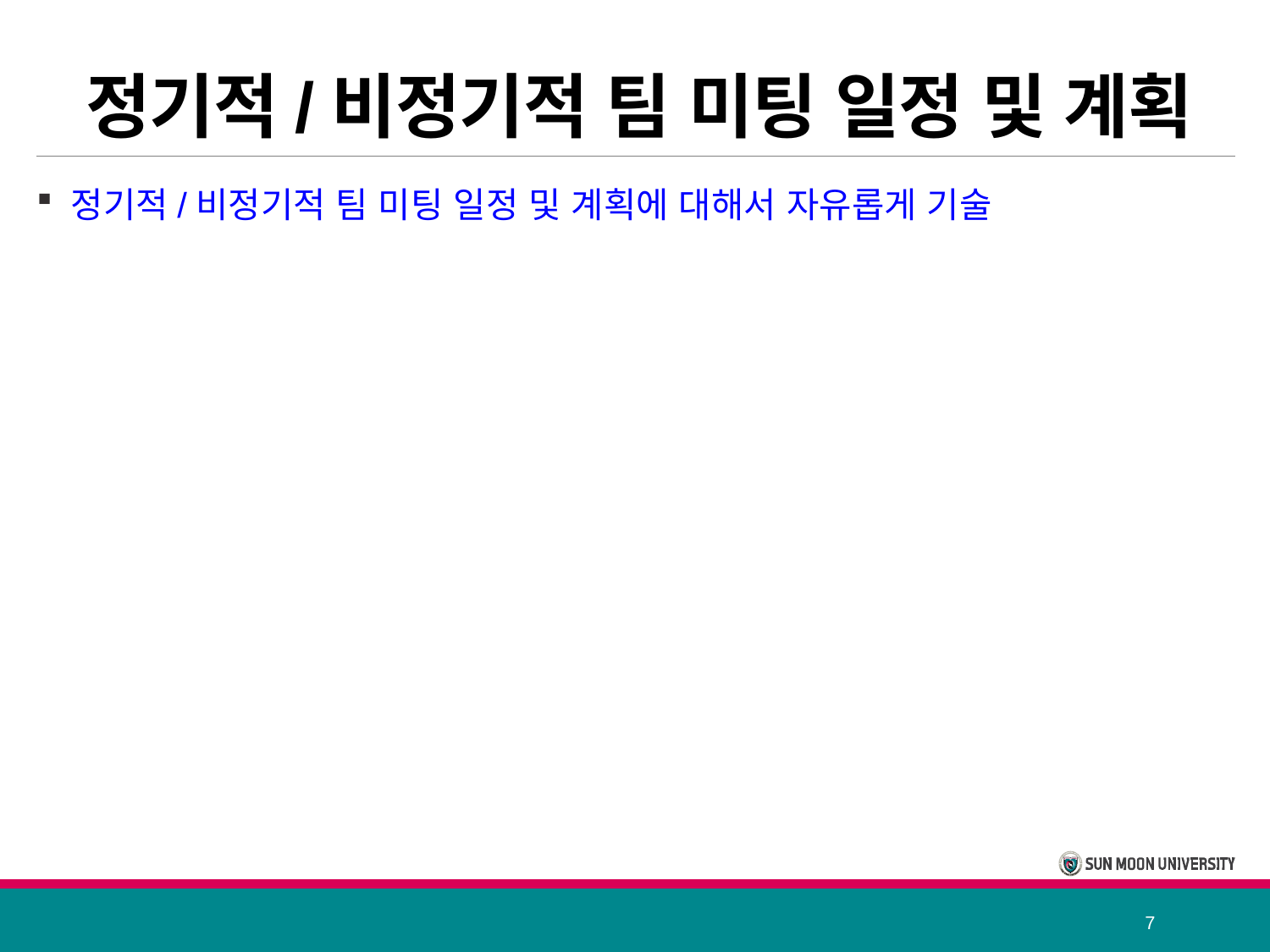

# 정기적/비정기적 팀 미팅 일정 및 계획
 정기적/비정기적 팀 미팅 일정 및 계획에 대해서 자유롭게 기술
7